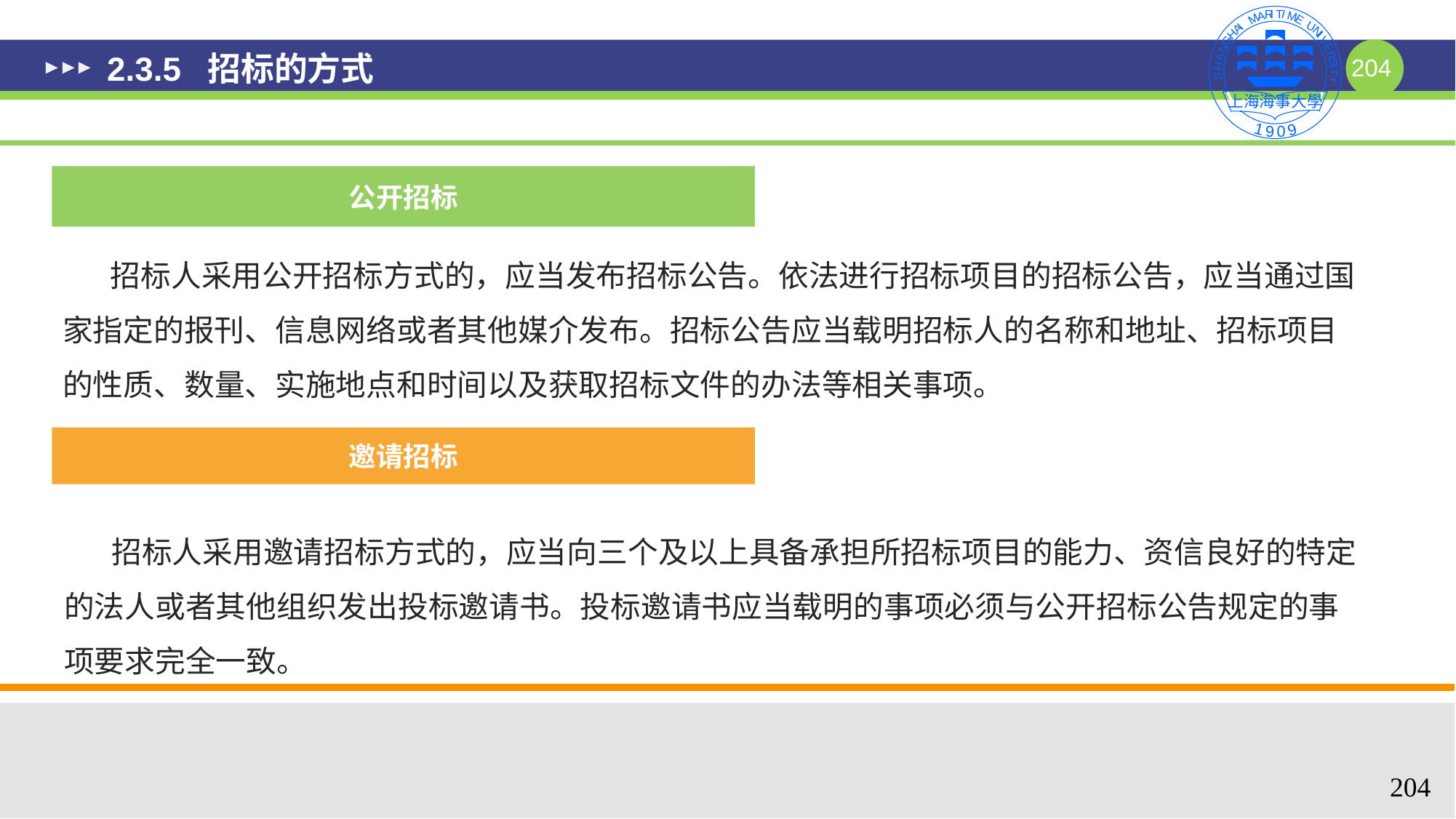

# 2.3.5  招标的方式

公开招标
      招标人采用公开招标方式的，应当发布招标公告。依法进行招标项目的招标公告，应当通过国家指定的报刊、信息网络或者其他媒介发布。招标公告应当载明招标人的名称和地址、招标项目的性质、数量、实施地点和时间以及获取招标文件的办法等相关事项。
邀请招标
      招标人采用邀请招标方式的，应当向三个及以上具备承担所招标项目的能力、资信良好的特定的法人或者其他组织发出投标邀请书。投标邀请书应当载明的事项必须与公开招标公告规定的事项要求完全一致。

204
204